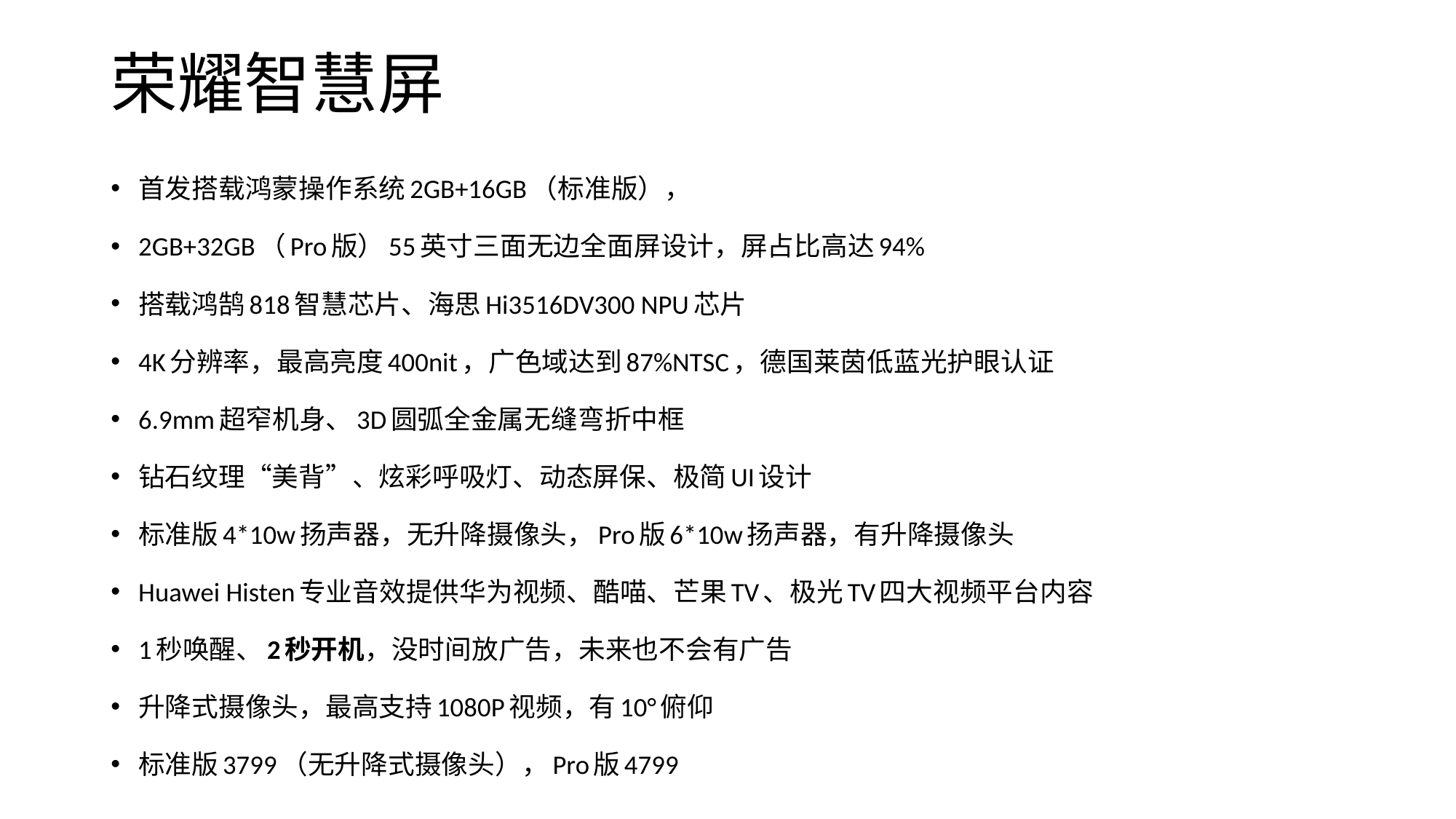

# 荣耀智慧屏
首发搭载鸿蒙操作系统2GB+16GB（标准版），
2GB+32GB（Pro版）55英寸三面无边全面屏设计，屏占比高达94%
搭载鸿鹄818智慧芯片、海思Hi3516DV300 NPU芯片
4K分辨率，最高亮度400nit，广色域达到87%NTSC，德国莱茵低蓝光护眼认证
6.9mm超窄机身、3D圆弧全金属无缝弯折中框
钻石纹理“美背”、炫彩呼吸灯、动态屏保、极简UI设计
标准版4*10w扬声器，无升降摄像头，Pro版6*10w扬声器，有升降摄像头
Huawei Histen专业音效提供华为视频、酷喵、芒果TV、极光TV四大视频平台内容
1秒唤醒、2秒开机，没时间放广告，未来也不会有广告
升降式摄像头，最高支持1080P视频，有10°俯仰
标准版3799（无升降式摄像头），Pro版4799